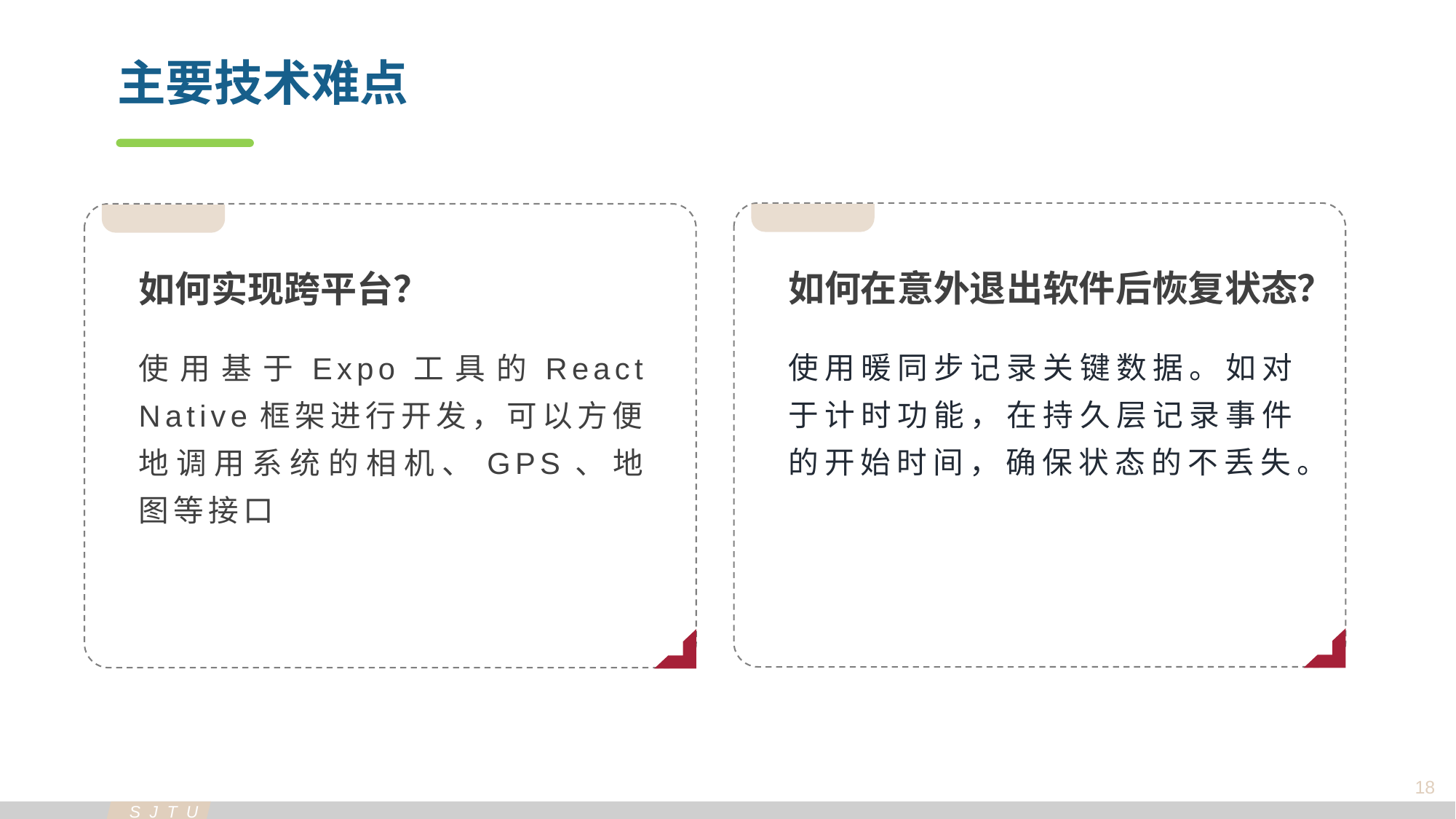

主要技术难点

如何在意外退出软件后恢复状态？
如何实现跨平台？
使用暖同步记录关键数据。如对于计时功能，在持久层记录事件的开始时间，确保状态的不丢失。
使用基于Expo工具的React Native框架进行开发，可以方便地调用系统的相机、GPS、地图等接口
18